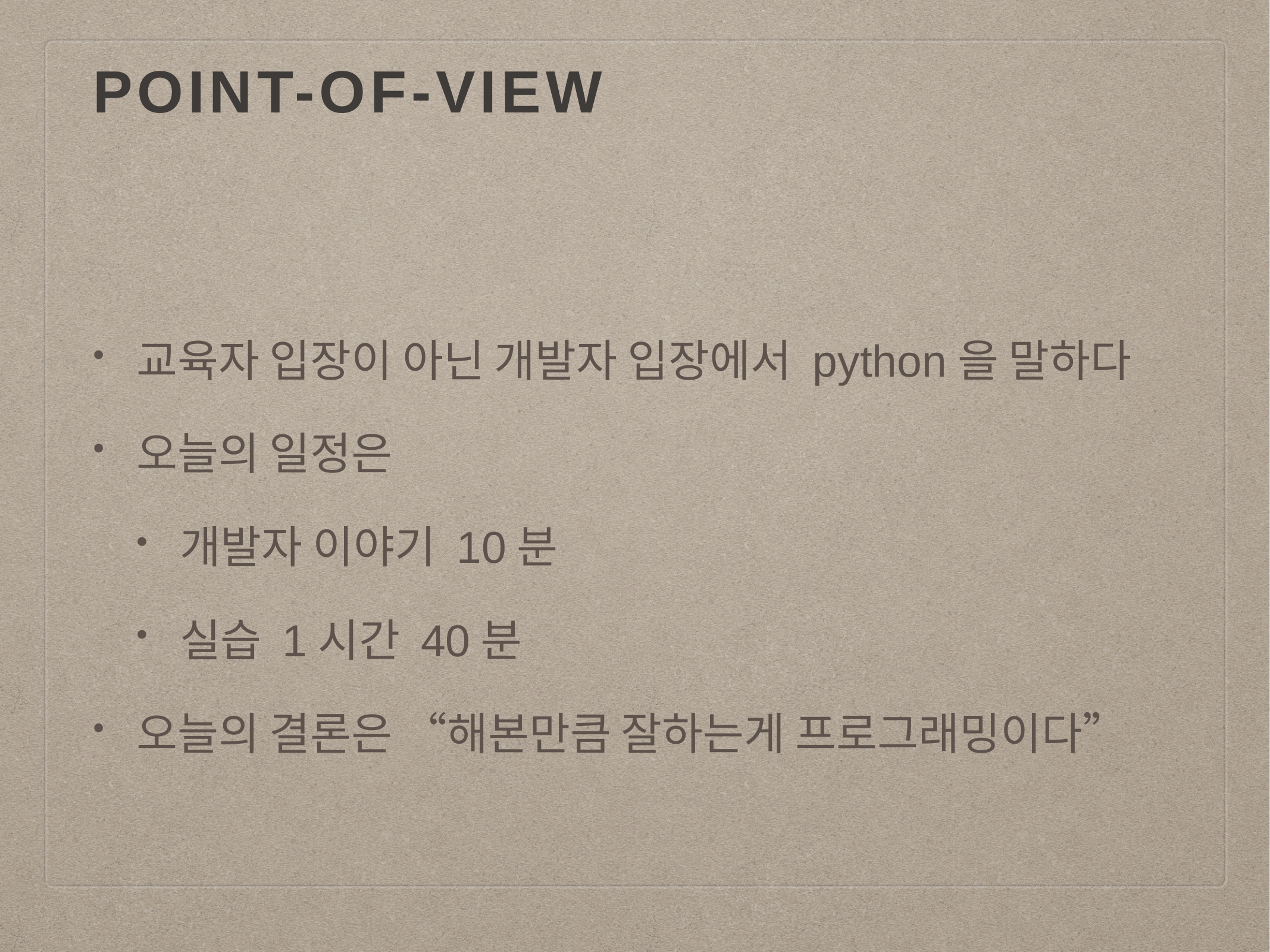

# Point-of-view
교육자 입장이 아닌 개발자 입장에서 python을 말하다
오늘의 일정은
개발자 이야기 10분
실습 1시간 40분
오늘의 결론은 “해본만큼 잘하는게 프로그래밍이다”
3